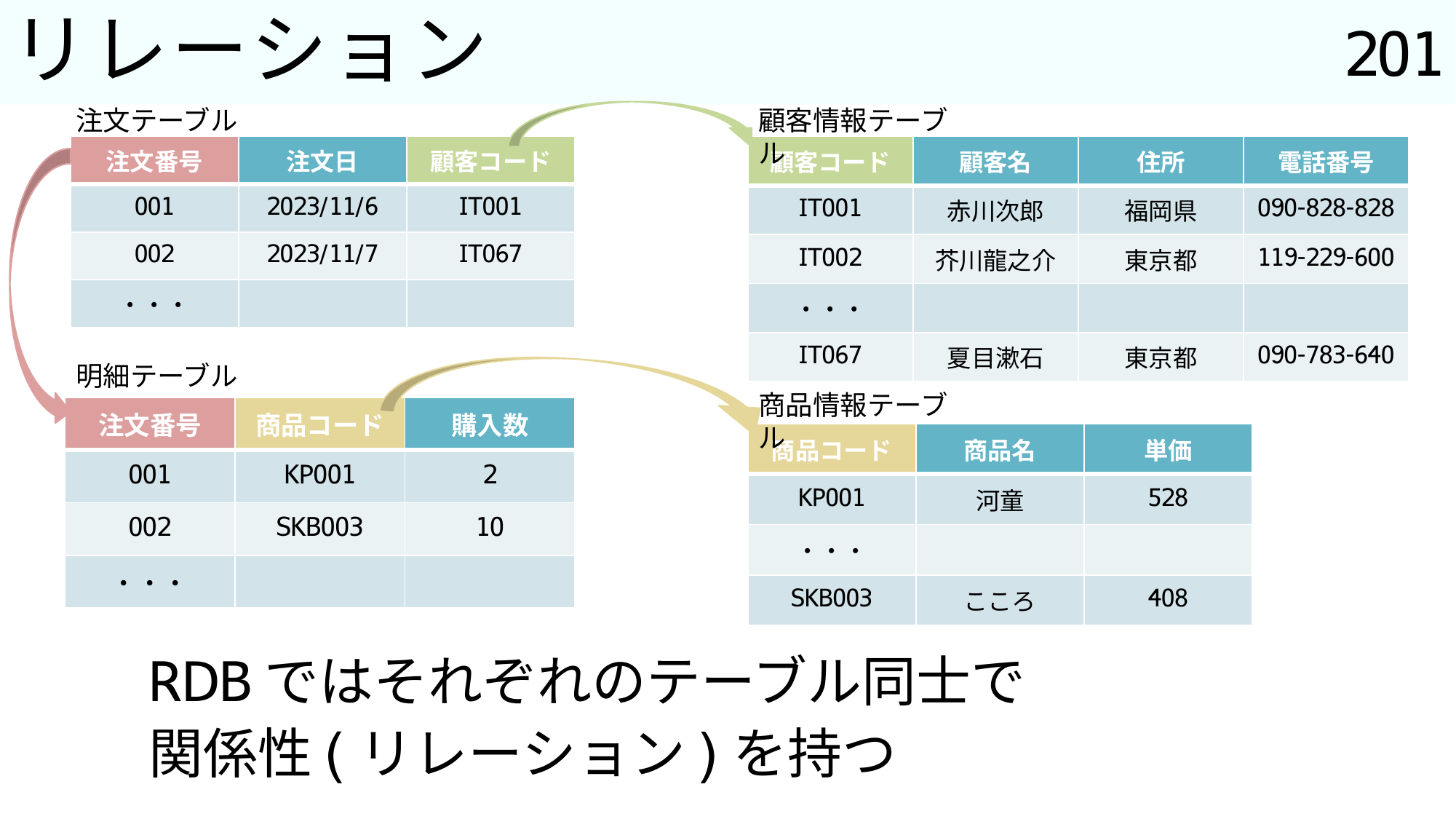

201
# リレーション
顧客情報テーブル
注文テーブル

| 注文番号 | 注文日 | 顧客コード |
| --- | --- | --- |
| 001 | 2023/11/6 | IT001 |
| 002 | 2023/11/7 | IT067 |
| ・・・ |  |  |
| 顧客コード | 顧客名 | 住所 | 電話番号 |
| --- | --- | --- | --- |
| IT001 | 赤川次郎 | 福岡県 | 090-828-828 |
| IT002 | 芥川龍之介 | 東京都 | 119-229-600 |
| ・・・ |  |  |  |
| IT067 | 夏目漱石 | 東京都 | 090-783-640 |

明細テーブル

商品情報テーブル
| 注文番号 | 商品コード | 購入数 |
| --- | --- | --- |
| 001 | KP001 | 2 |
| 002 | SKB003 | 10 |
| ・・・ |  |  |
| 商品コード | 商品名 | 単価 |
| --- | --- | --- |
| KP001 | 河童 | 528 |
| ・・・ |  |  |
| SKB003 | こころ | 408 |
RDBではそれぞれのテーブル同士で
関係性(リレーション)を持つ